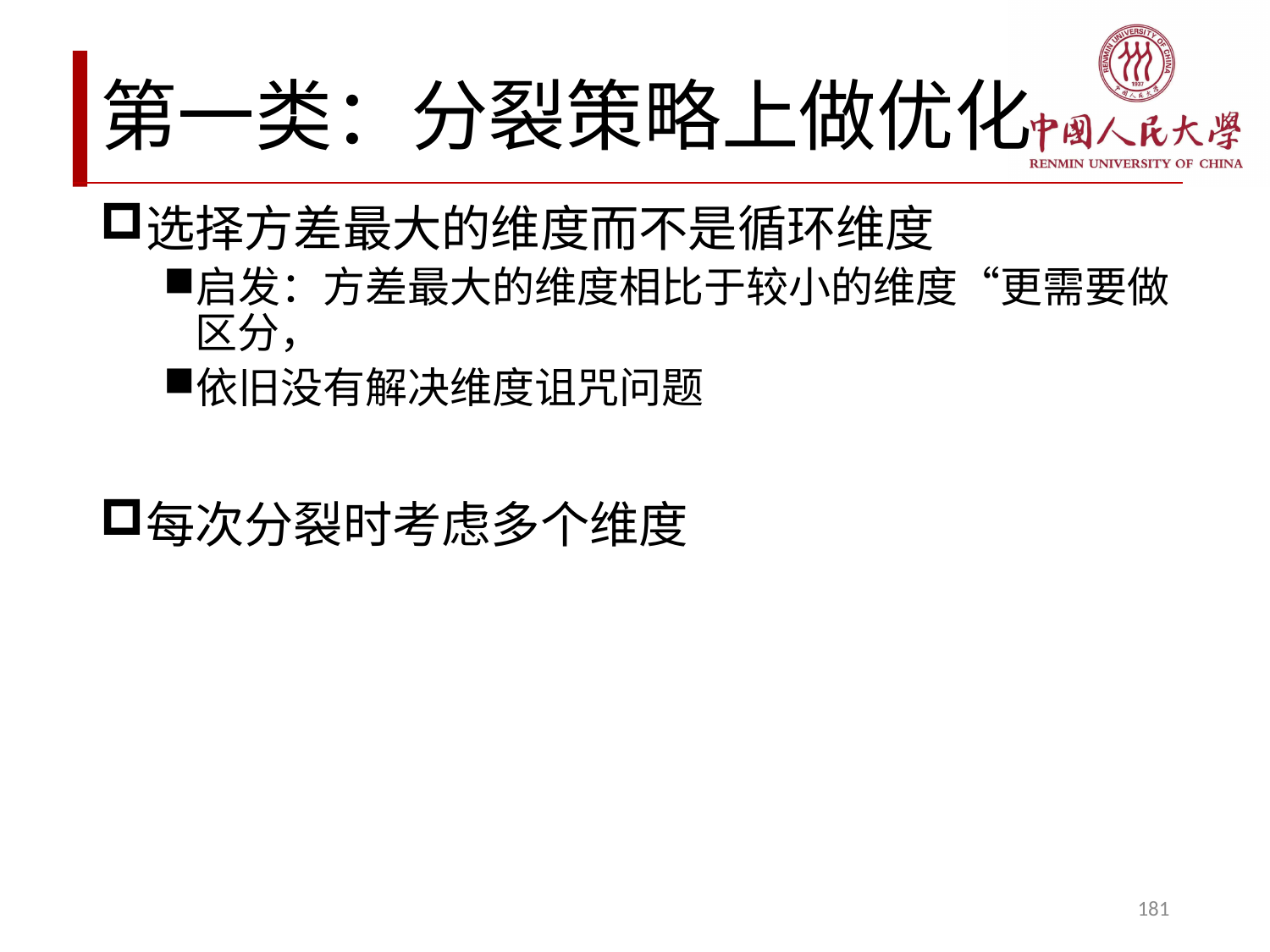

# 第一类：分裂策略上做优化
选择方差最大的维度而不是循环维度
启发：方差最大的维度相比于较小的维度“更需要做区分，
依旧没有解决维度诅咒问题

每次分裂时考虑多个维度

181